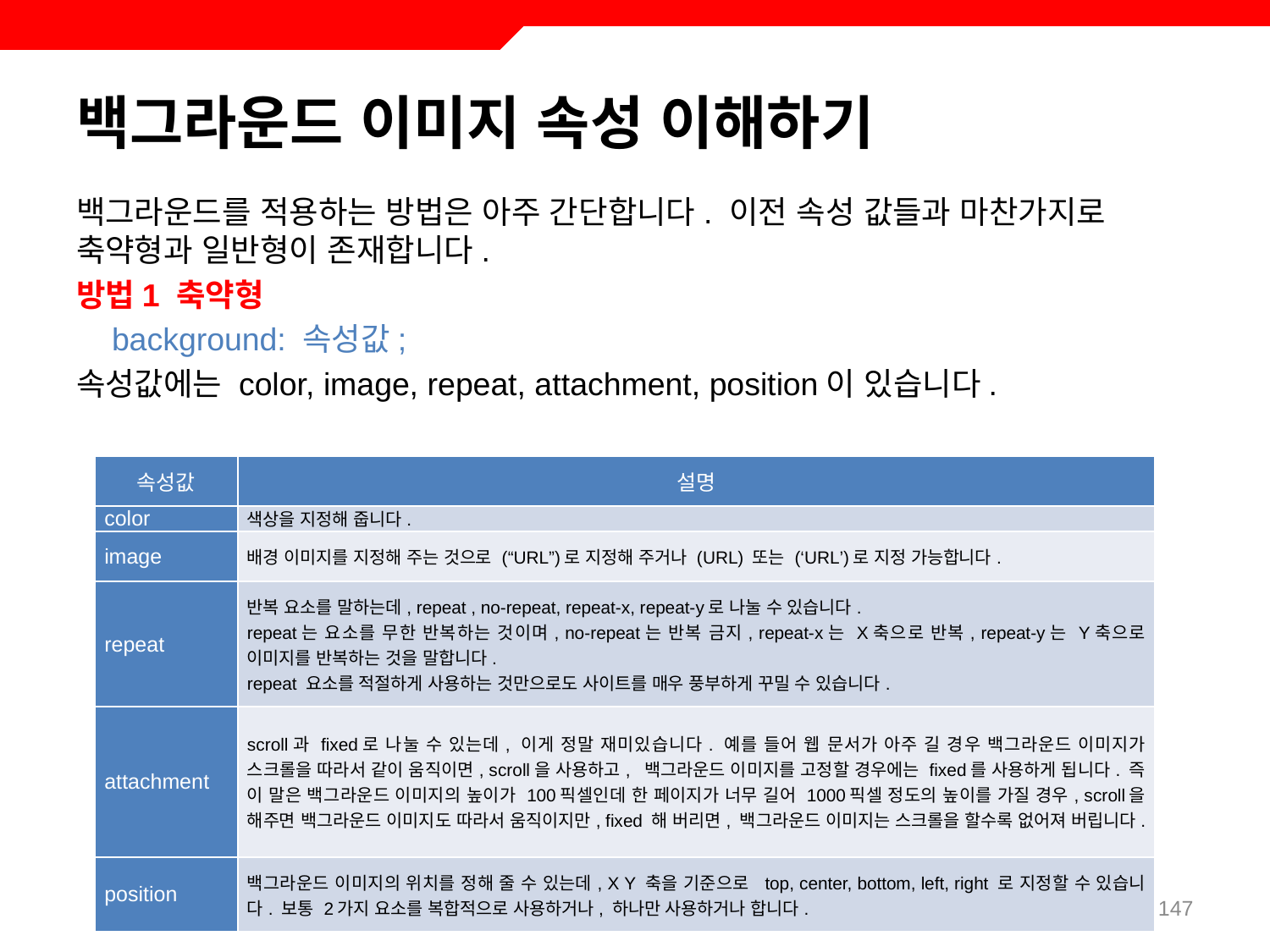

# 백그라운드 이미지 속성 이해하기
백그라운드를 적용하는 방법은 아주 간단합니다. 이전 속성 값들과 마찬가지로 축약형과 일반형이 존재합니다.
방법1 축약형
    background: 속성값;
속성값에는 color, image, repeat, attachment, position이 있습니다.
| 속성값 | 설명 |
| --- | --- |
| color | 색상을 지정해 줍니다. |
| image | 배경 이미지를 지정해 주는 것으로 (“URL”)로 지정해 주거나 (URL) 또는 (‘URL’)로 지정 가능합니다. |
| repeat | 반복 요소를 말하는데, repeat , no-repeat, repeat-x, repeat-y로 나눌 수 있습니다. repeat는 요소를 무한 반복하는 것이며, no-repeat는 반복 금지, repeat-x는 X축으로 반복, repeat-y는 Y축으로 이미지를 반복하는 것을 말합니다. repeat 요소를 적절하게 사용하는 것만으로도 사이트를 매우 풍부하게 꾸밀 수 있습니다. |
| attachment | scroll과 fixed로 나눌 수 있는데, 이게 정말 재미있습니다. 예를 들어 웹 문서가 아주 길 경우 백그라운드 이미지가 스크롤을 따라서 같이 움직이면, scroll을 사용하고, 백그라운드 이미지를 고정할 경우에는 fixed를 사용하게 됩니다. 즉 이 말은 백그라운드 이미지의 높이가 100픽셀인데 한 페이지가 너무 길어 1000픽셀 정도의 높이를 가질 경우, scroll을 해주면 백그라운드 이미지도 따라서 움직이지만, fixed 해 버리면, 백그라운드 이미지는 스크롤을 할수록 없어져 버립니다. |
| position | 백그라운드 이미지의 위치를 정해 줄 수 있는데, X Y 축을 기준으로 top, center, bottom, left, right 로 지정할 수 있습니다. 보통 2가지 요소를 복합적으로 사용하거나, 하나만 사용하거나 합니다. |
147